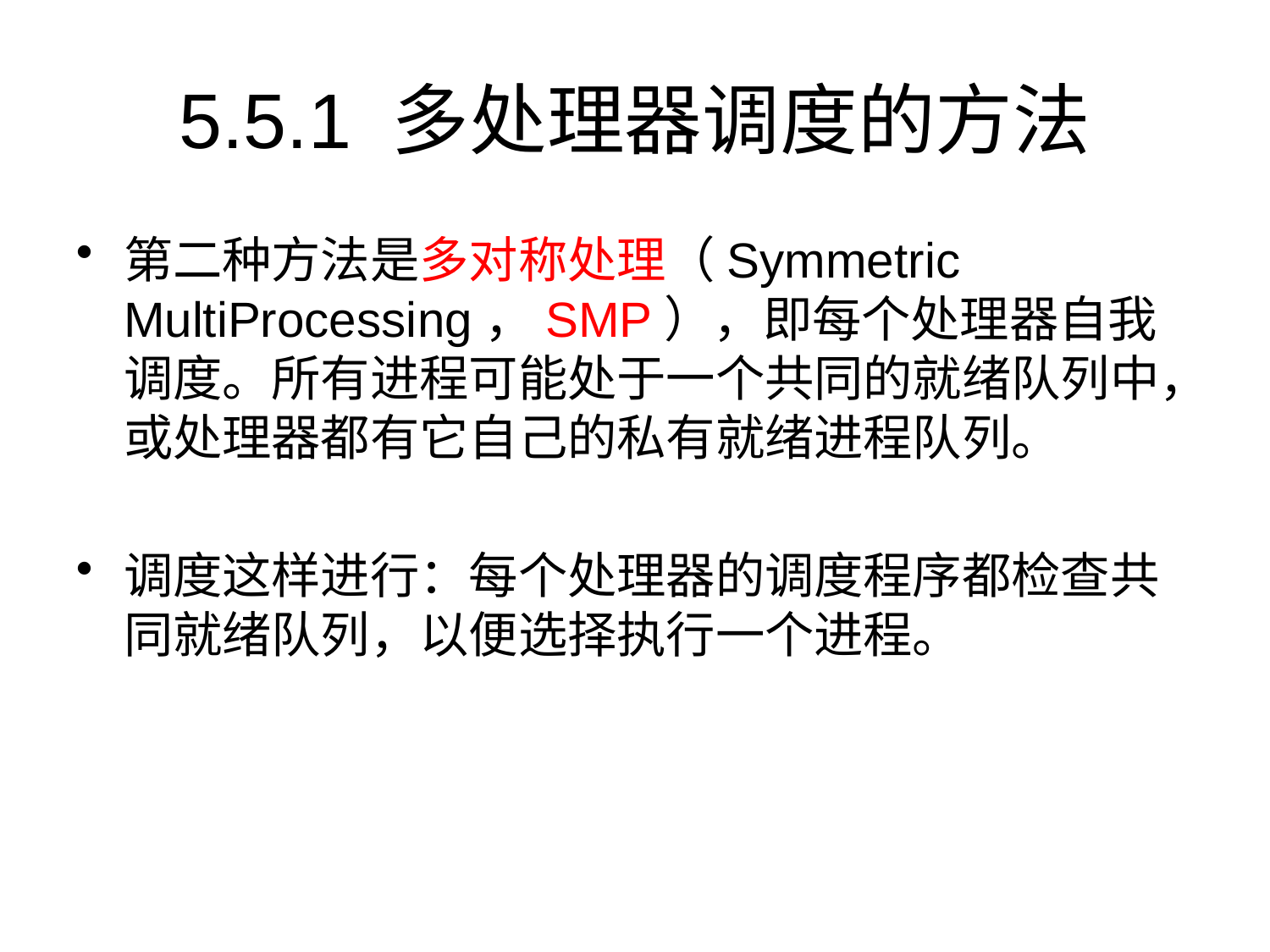

# 5.5.1 多处理器调度的方法
第二种方法是多对称处理（Symmetric MultiProcessing，SMP），即每个处理器自我调度。所有进程可能处于一个共同的就绪队列中，或处理器都有它自己的私有就绪进程队列。

调度这样进行：每个处理器的调度程序都检查共同就绪队列，以便选择执行一个进程。